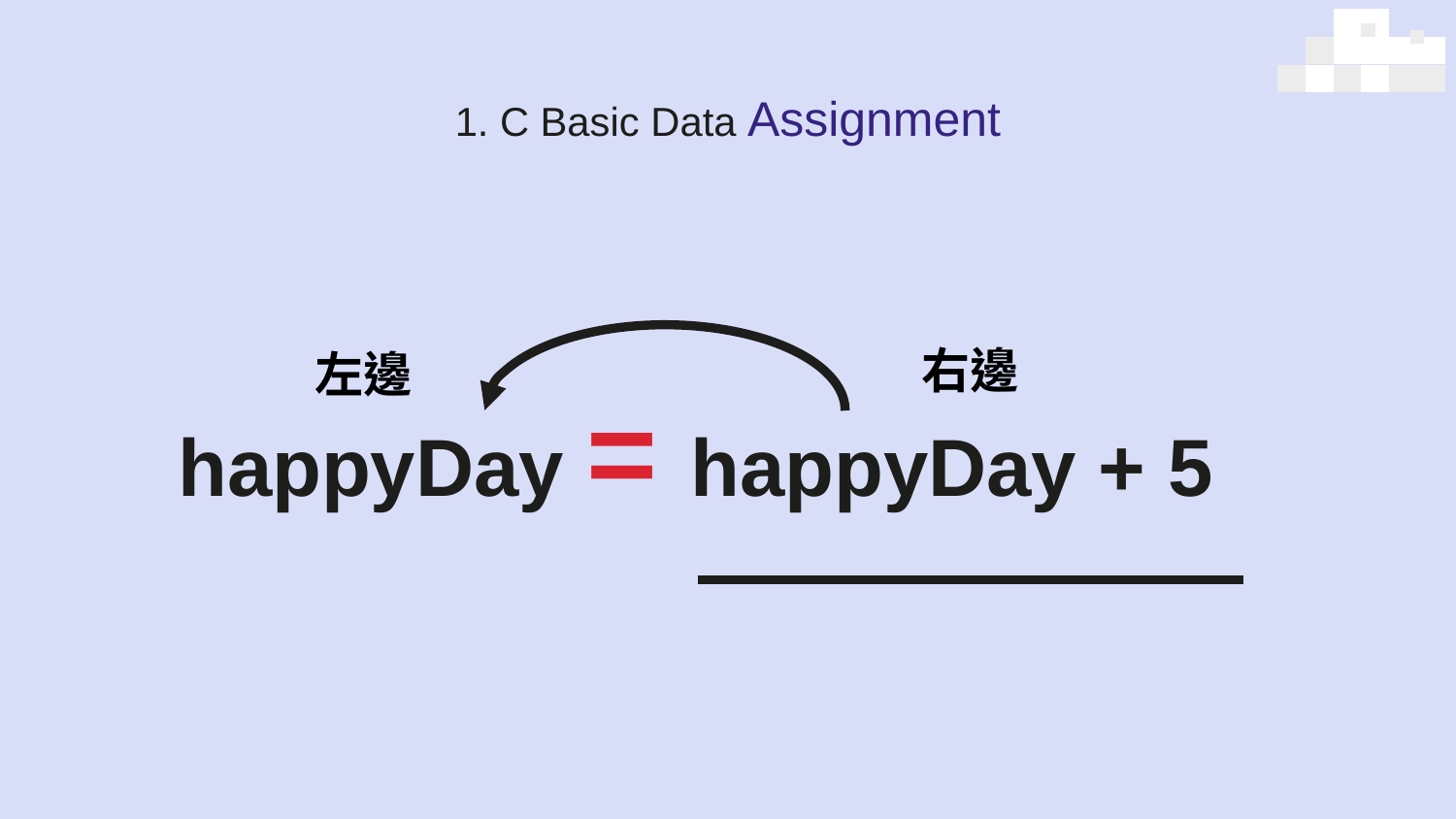

# 1. C Basic Data Assignment

右邊
左邊
happyDay = happyDay + 5